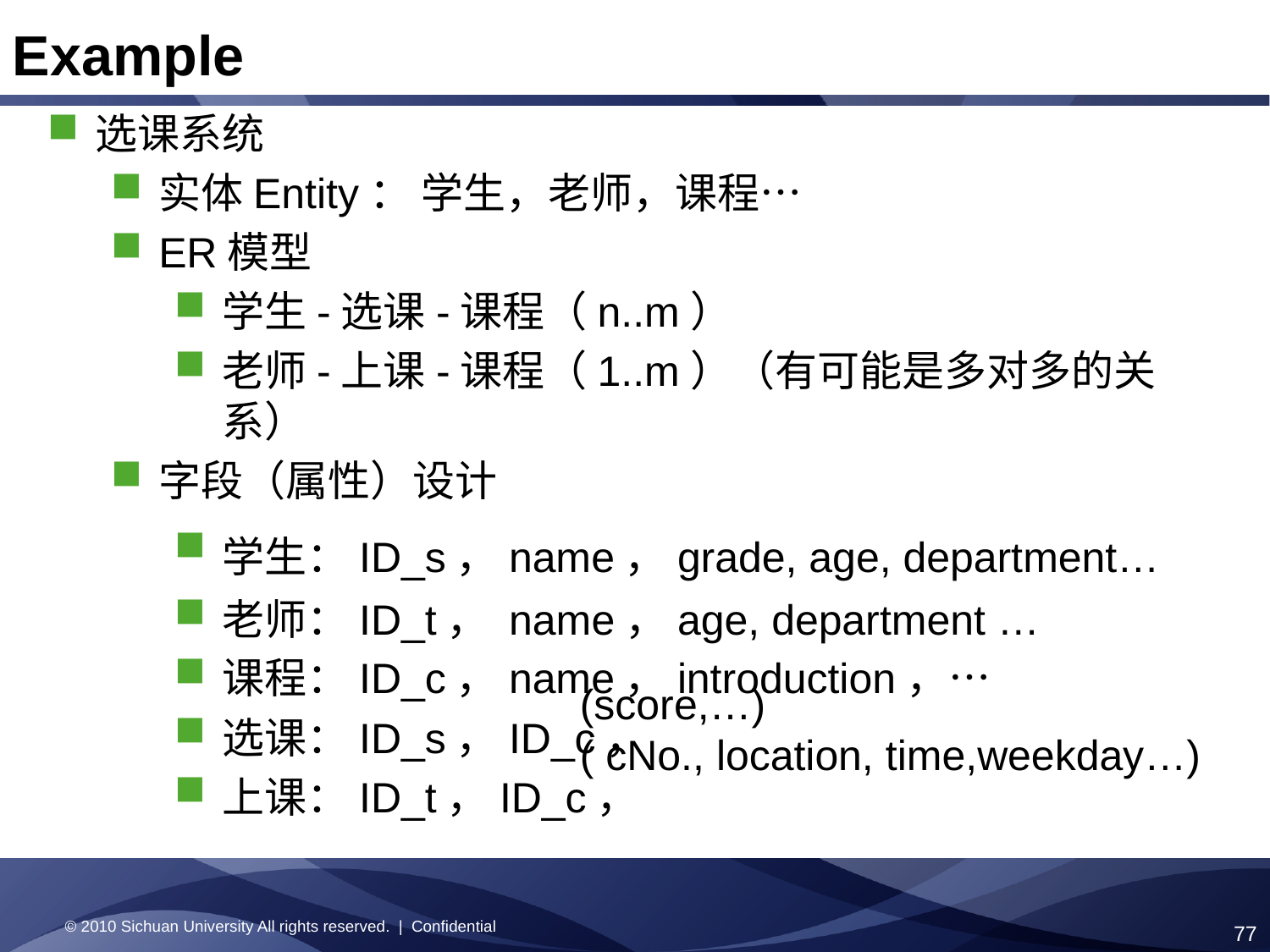

Example

选课系统
实体Entity： 学生，老师，课程…
ER模型
学生-选课-课程（n..m）
老师-上课-课程（1..m）（有可能是多对多的关系）
字段（属性）设计
学生：ID_s，name，grade, age, department…
老师：ID_t， name，age, department …
课程：ID_c，name，introduction，…
选课：ID_s，ID_c，
上课：ID_t，ID_c，
(score,…)
( cNo., location, time,weekday…)
© 2010 Sichuan University All rights reserved.  |  Confidential
77